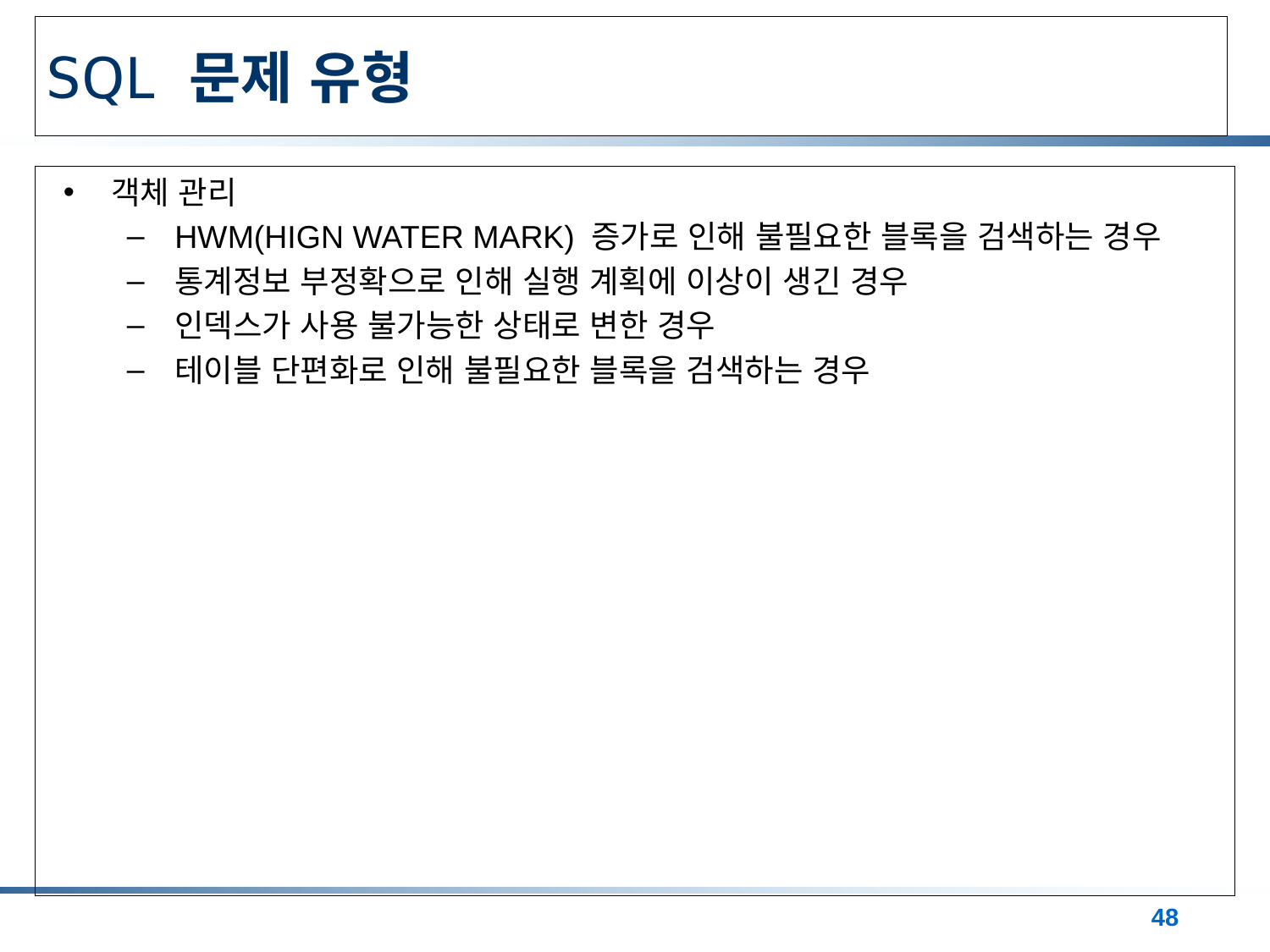

# SQL 문제 유형
객체 관리
HWM(HIGN WATER MARK) 증가로 인해 불필요한 블록을 검색하는 경우
통계정보 부정확으로 인해 실행 계획에 이상이 생긴 경우
인덱스가 사용 불가능한 상태로 변한 경우
테이블 단편화로 인해 불필요한 블록을 검색하는 경우